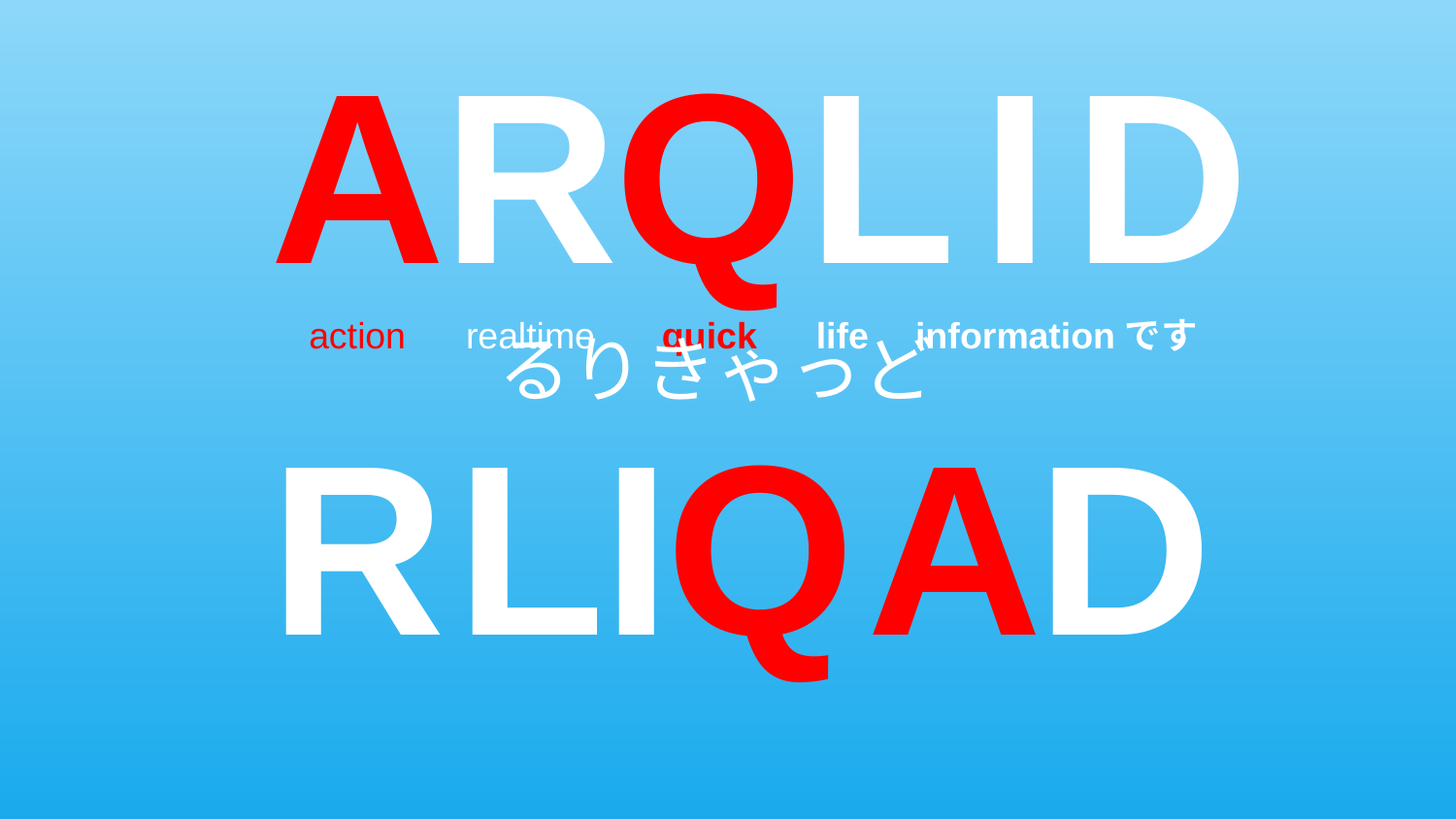

A
action

R
realtime
Q
quick
L
      life
I
information
D
です
るりきゃっど
R
L
I
Q
A
D